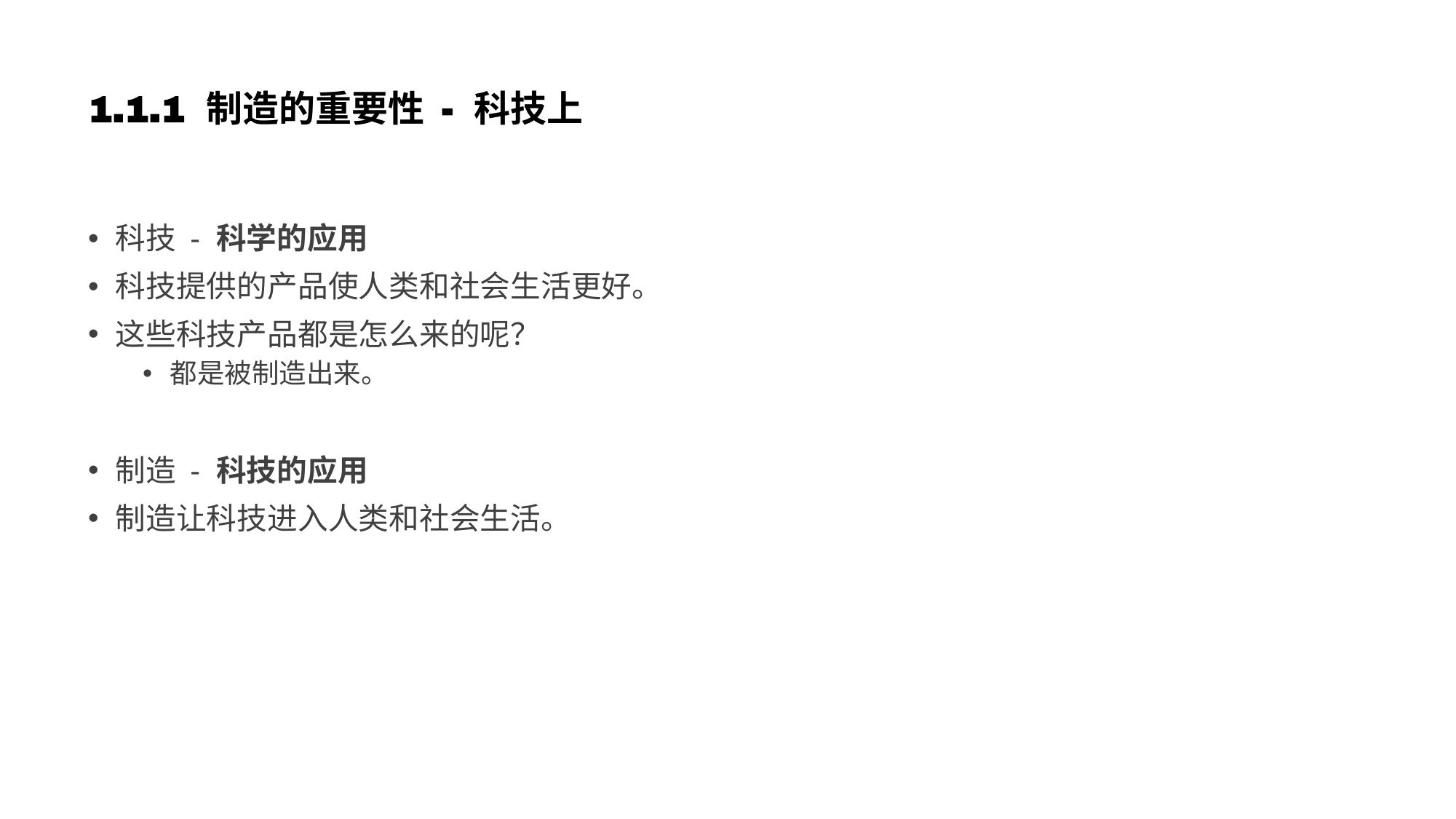

# 1.1.1 制造的重要性 - 科技上
科技 - 科学的应用
科技提供的产品使人类和社会生活更好。
这些科技产品都是怎么来的呢？
都是被制造出来。

制造 - 科技的应用
制造让科技进入人类和社会生活。